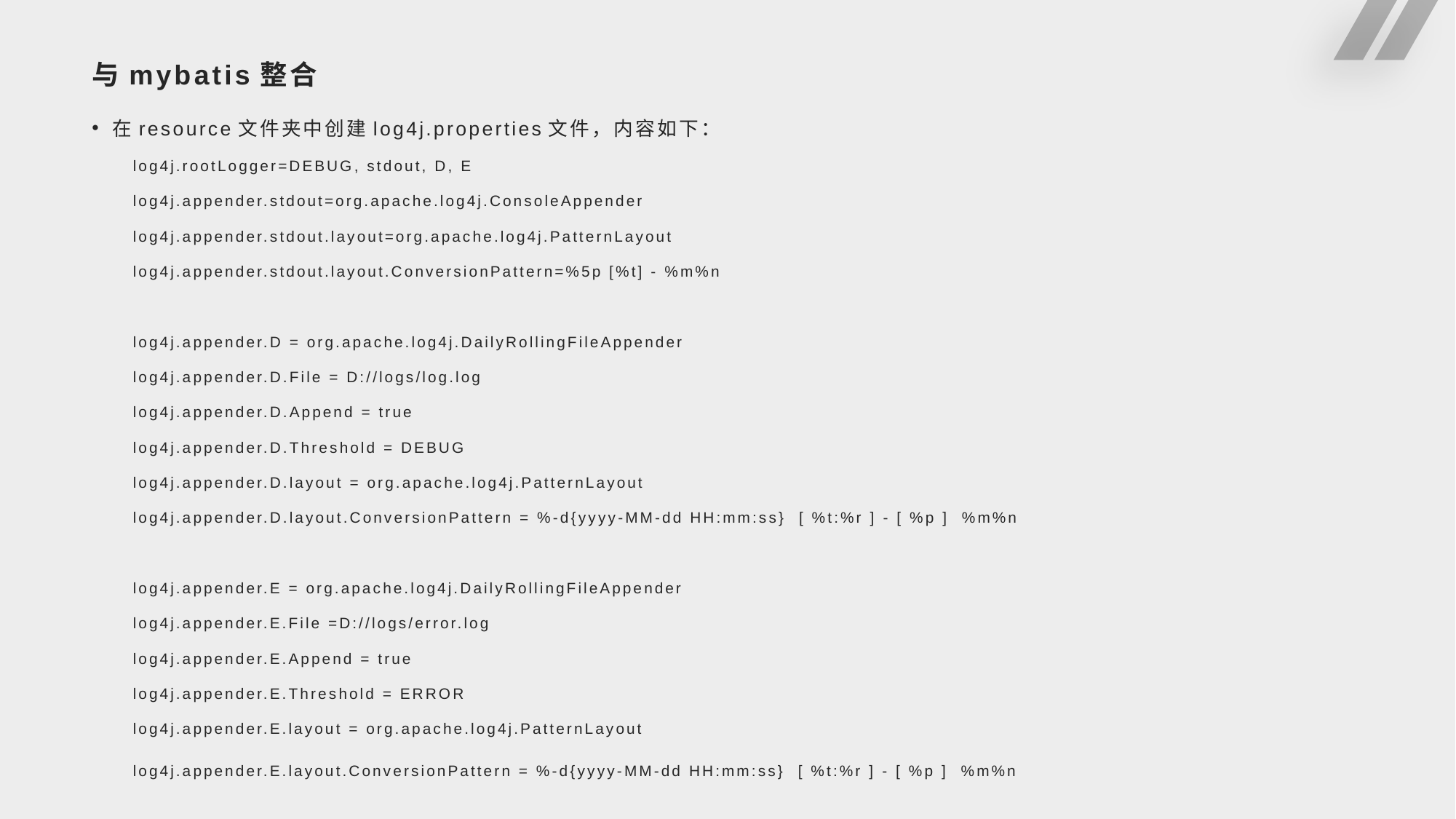

# 与mybatis整合
在resource文件夹中创建log4j.properties文件，内容如下：
log4j.rootLogger=DEBUG, stdout, D, E
log4j.appender.stdout=org.apache.log4j.ConsoleAppender
log4j.appender.stdout.layout=org.apache.log4j.PatternLayout
log4j.appender.stdout.layout.ConversionPattern=%5p [%t] - %m%n

log4j.appender.D = org.apache.log4j.DailyRollingFileAppender
log4j.appender.D.File = D://logs/log.log
log4j.appender.D.Append = true
log4j.appender.D.Threshold = DEBUG
log4j.appender.D.layout = org.apache.log4j.PatternLayout
log4j.appender.D.layout.ConversionPattern = %-d{yyyy-MM-dd HH:mm:ss}  [ %t:%r ] - [ %p ]  %m%n

log4j.appender.E = org.apache.log4j.DailyRollingFileAppender
log4j.appender.E.File =D://logs/error.log
log4j.appender.E.Append = true
log4j.appender.E.Threshold = ERROR
log4j.appender.E.layout = org.apache.log4j.PatternLayout
log4j.appender.E.layout.ConversionPattern = %-d{yyyy-MM-dd HH:mm:ss}  [ %t:%r ] - [ %p ]  %m%n